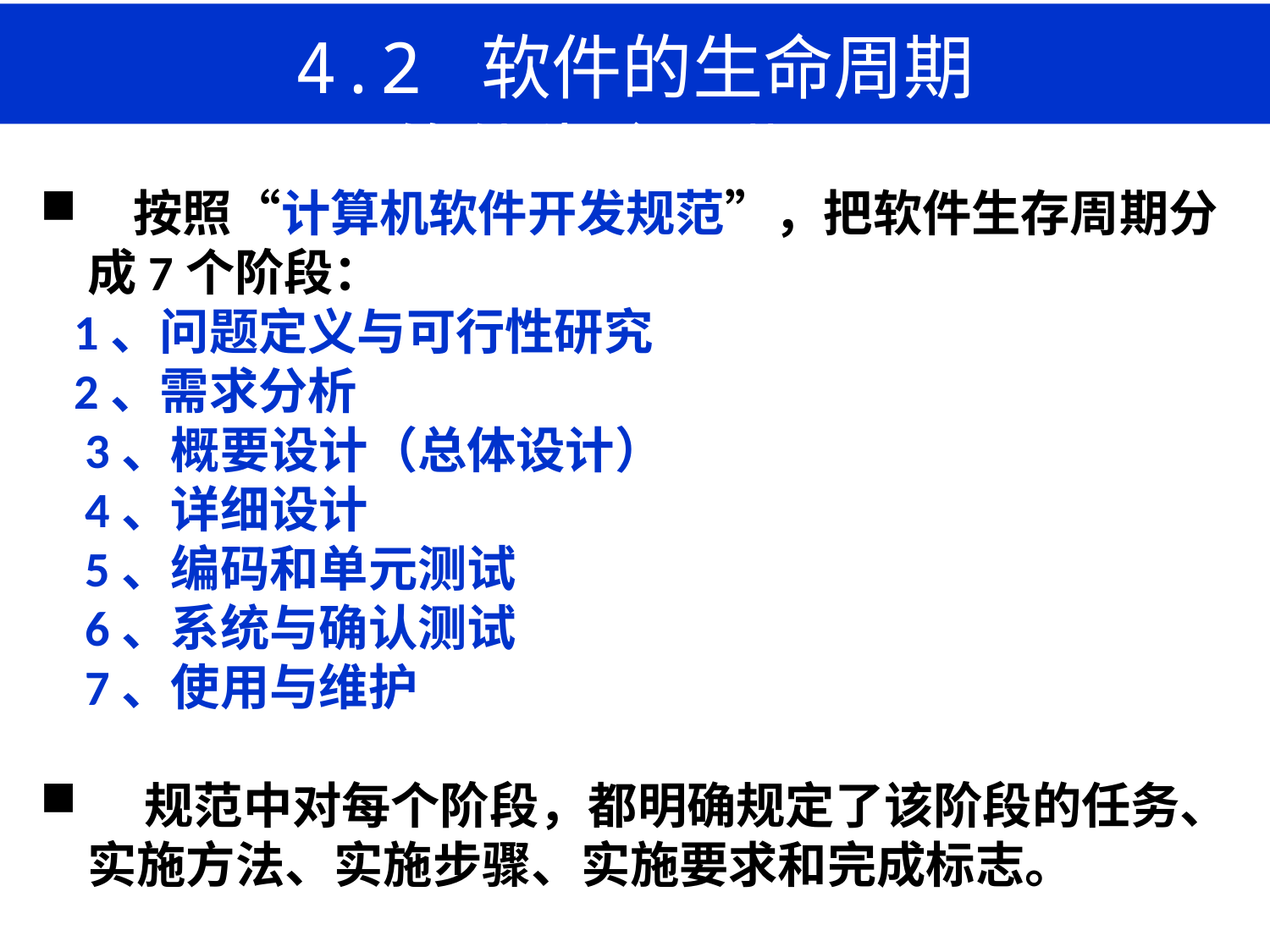

4.2 软件的生命周期
# 软件生命周期2/2
   按照“计算机软件开发规范”，把软件生存周期分成7个阶段：
   1、问题定义与可行性研究
   2、需求分析
    3、概要设计（总体设计）
    4、详细设计
    5、编码和单元测试
    6、系统与确认测试
    7、使用与维护

    规范中对每个阶段，都明确规定了该阶段的任务、实施方法、实施步骤、实施要求和完成标志。